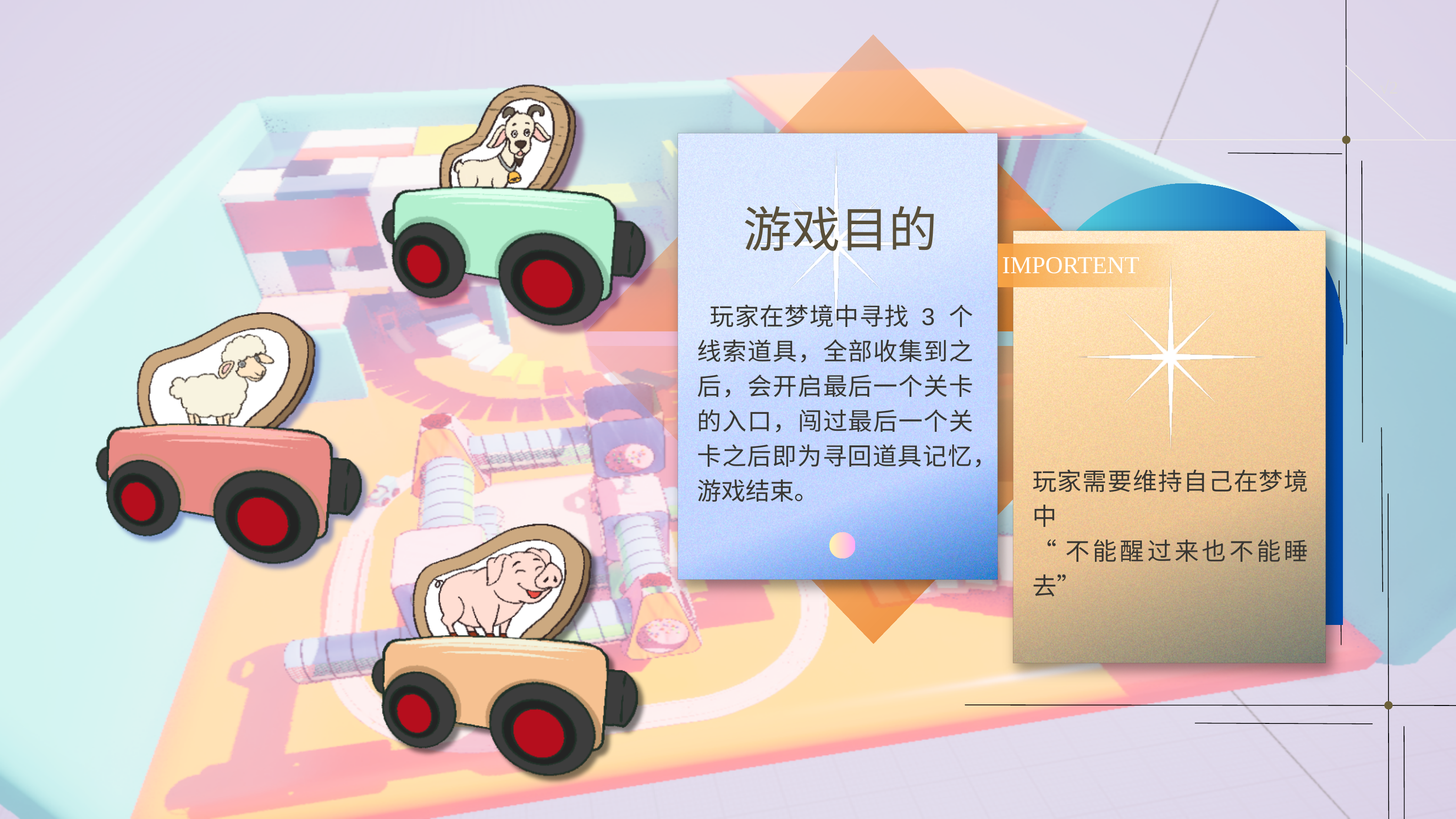

√2

3

游戏目的

IMPORTENT

 玩家在梦境中寻找 3 个线索道具，全部收集到之后，会开启最后一个关卡的入口，闯过最后一个关卡之后即为寻回道具记忆，游戏结束。

玩家需要维持自己在梦境中
“不能醒过来也不能睡去”